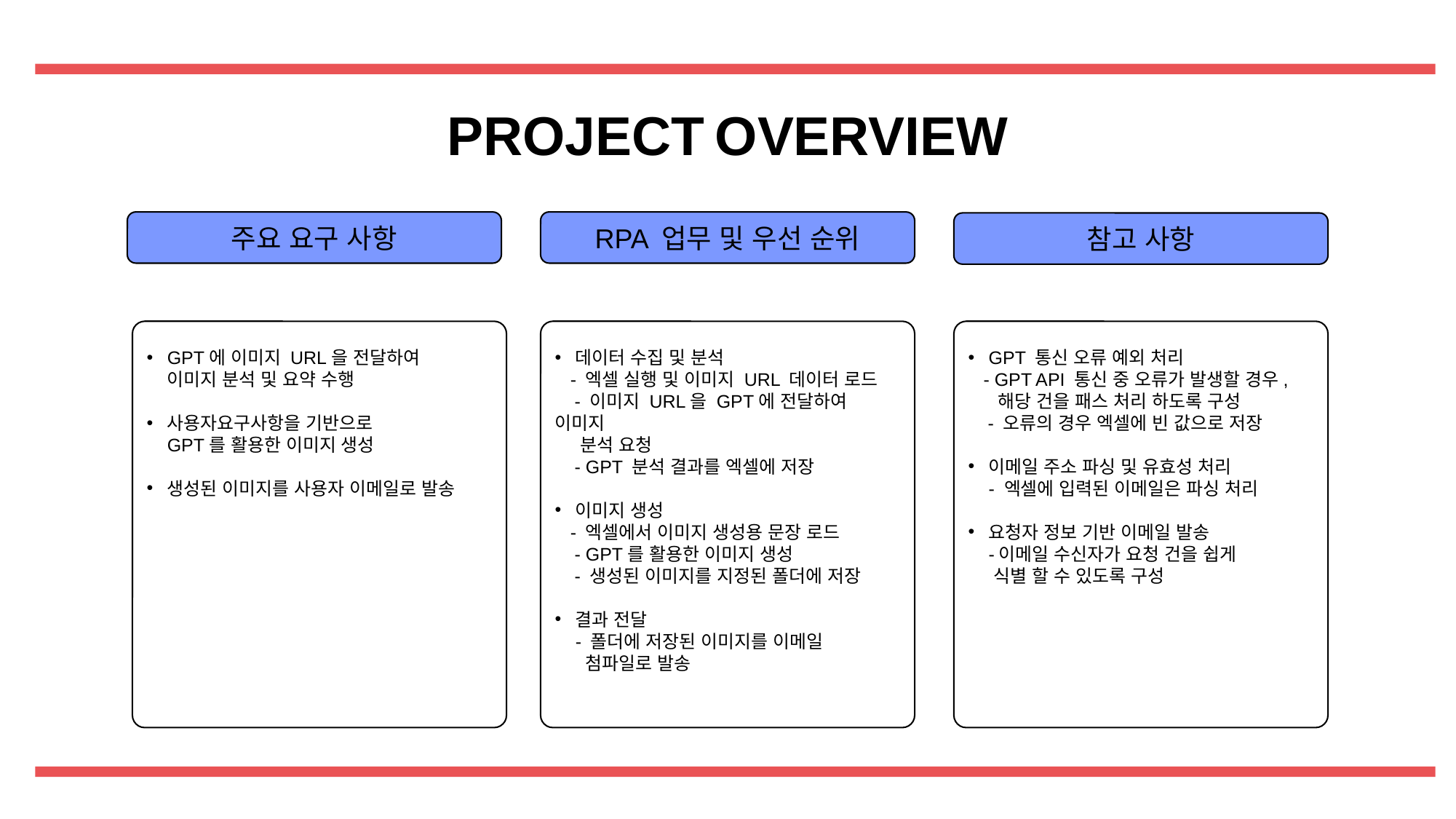

PROJECT OVERVIEW
RPA 업무 및 우선 순위
주요 요구 사항
참고 사항
데이터 수집 및 분석
   - 엑셀 실행 및 이미지 URL 데이터 로드
   - 이미지 URL을 GPT에 전달하여 이미지
     분석 요청
   - GPT 분석 결과를 엑셀에 저장
이미지 생성
   - 엑셀에서 이미지 생성용 문장 로드
   - GPT를 활용한 이미지 생성
   - 생성된 이미지를 지정된 폴더에 저장
결과 전달
- 폴더에 저장된 이미지를 이메일
  첨파일로 발송
GPT 통신 오류 예외 처리
   - GPT API 통신 중 오류가 발생할 경우,
     해당 건을 패스 처리 하도록 구성
   - 오류의 경우 엑셀에 빈 값으로 저장
이메일 주소 파싱 및 유효성 처리
- 엑셀에 입력된 이메일은 파싱 처리
요청자 정보 기반 이메일 발송
-이메일 수신자가 요청 건을 쉽게
 식별 할 수 있도록 구성
GPT에 이미지 URL을 전달하여
이미지 분석 및 요약 수행

사용자요구사항을 기반으로
GPT를 활용한 이미지 생성

생성된 이미지를 사용자 이메일로 발송